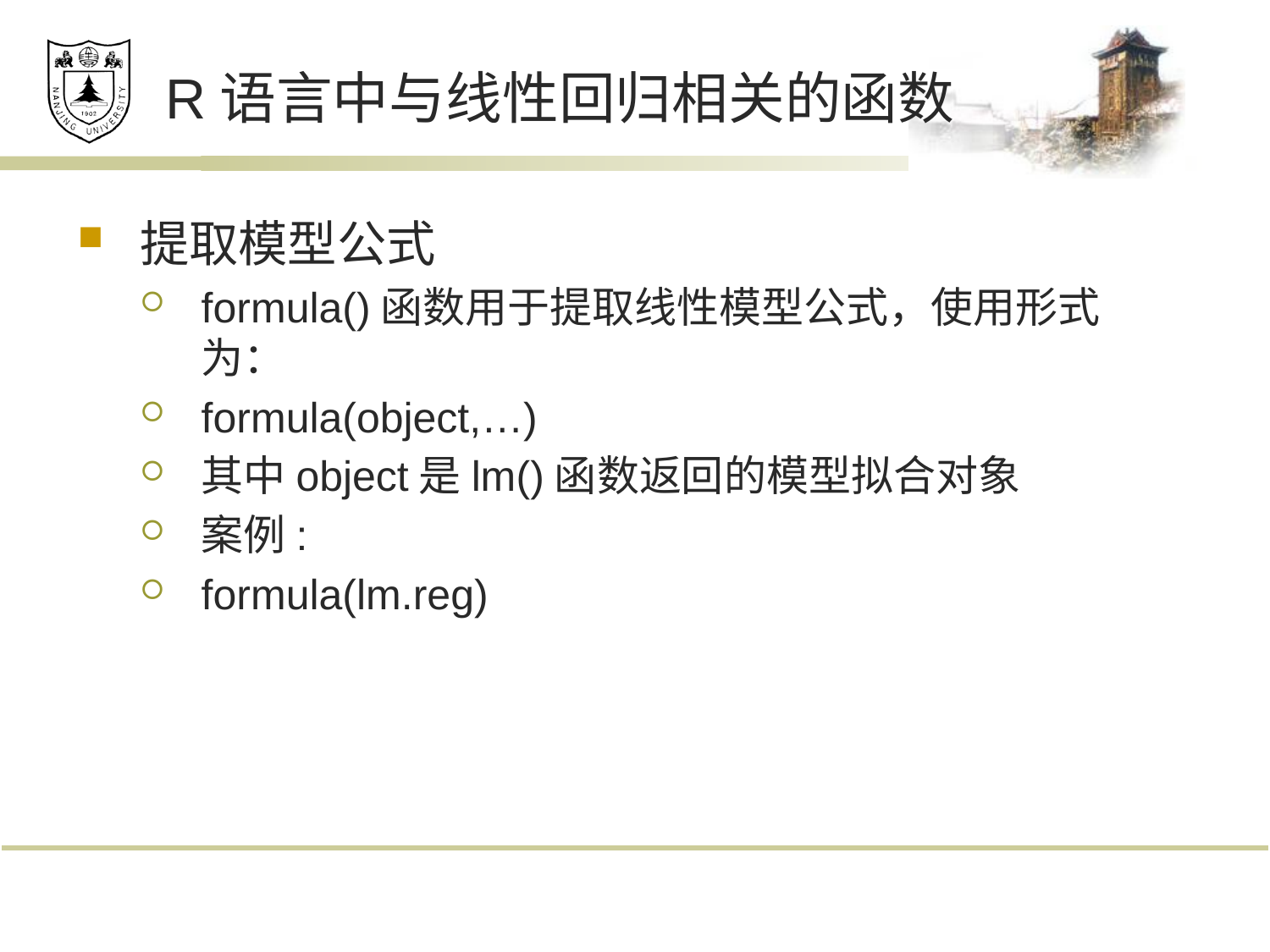

# R语言中与线性回归相关的函数
提取模型公式
formula()函数用于提取线性模型公式，使用形式为：
formula(object,…)
其中object是lm()函数返回的模型拟合对象
案例:
formula(lm.reg)